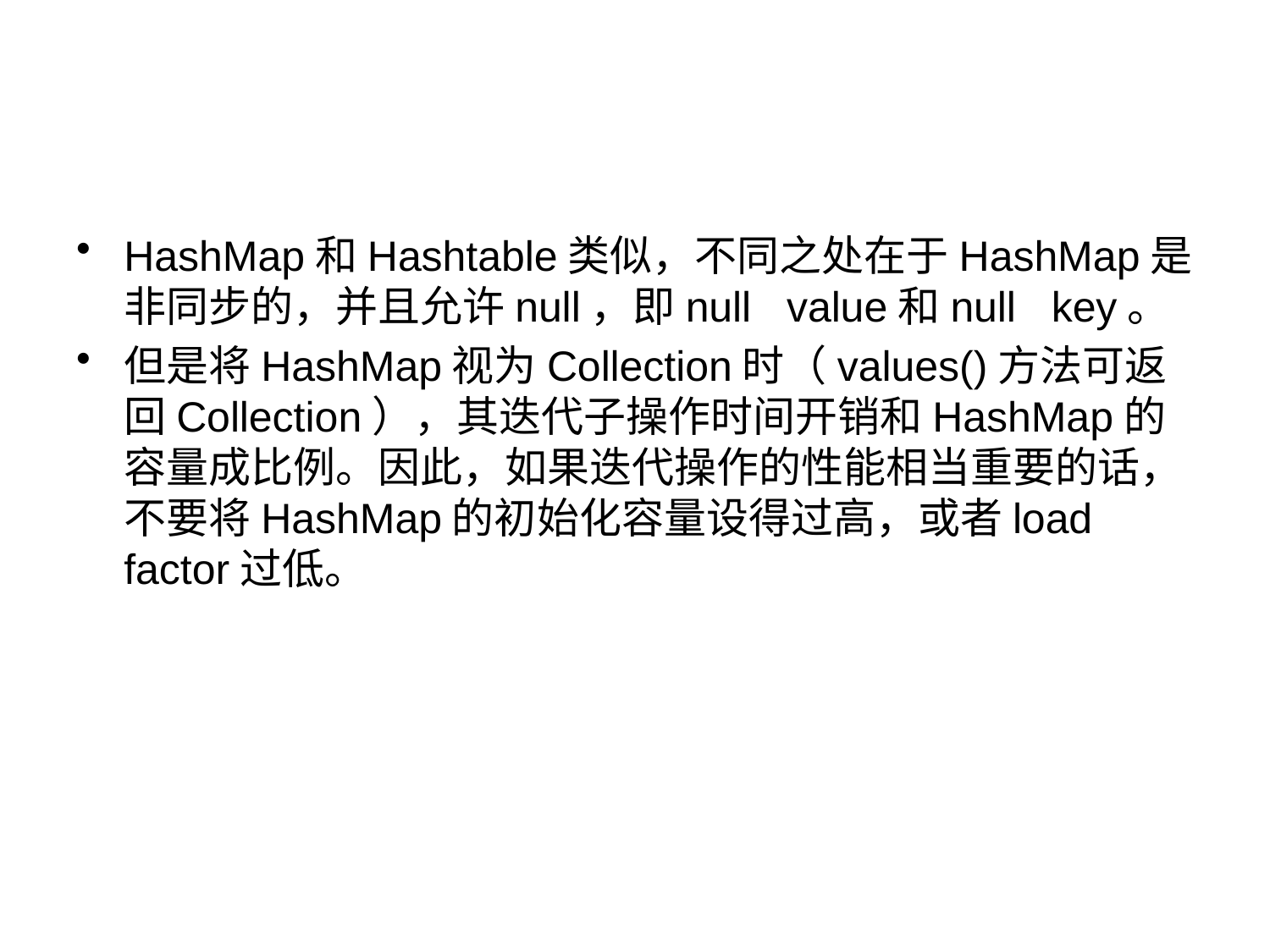

#
HashMap和Hashtable类似，不同之处在于HashMap是非同步的，并且允许null，即null   value和null   key。
但是将HashMap视为Collection时（values()方法可返回Collection），其迭代子操作时间开销和HashMap的容量成比例。因此，如果迭代操作的性能相当重要的话，不要将HashMap的初始化容量设得过高，或者load   factor过低。